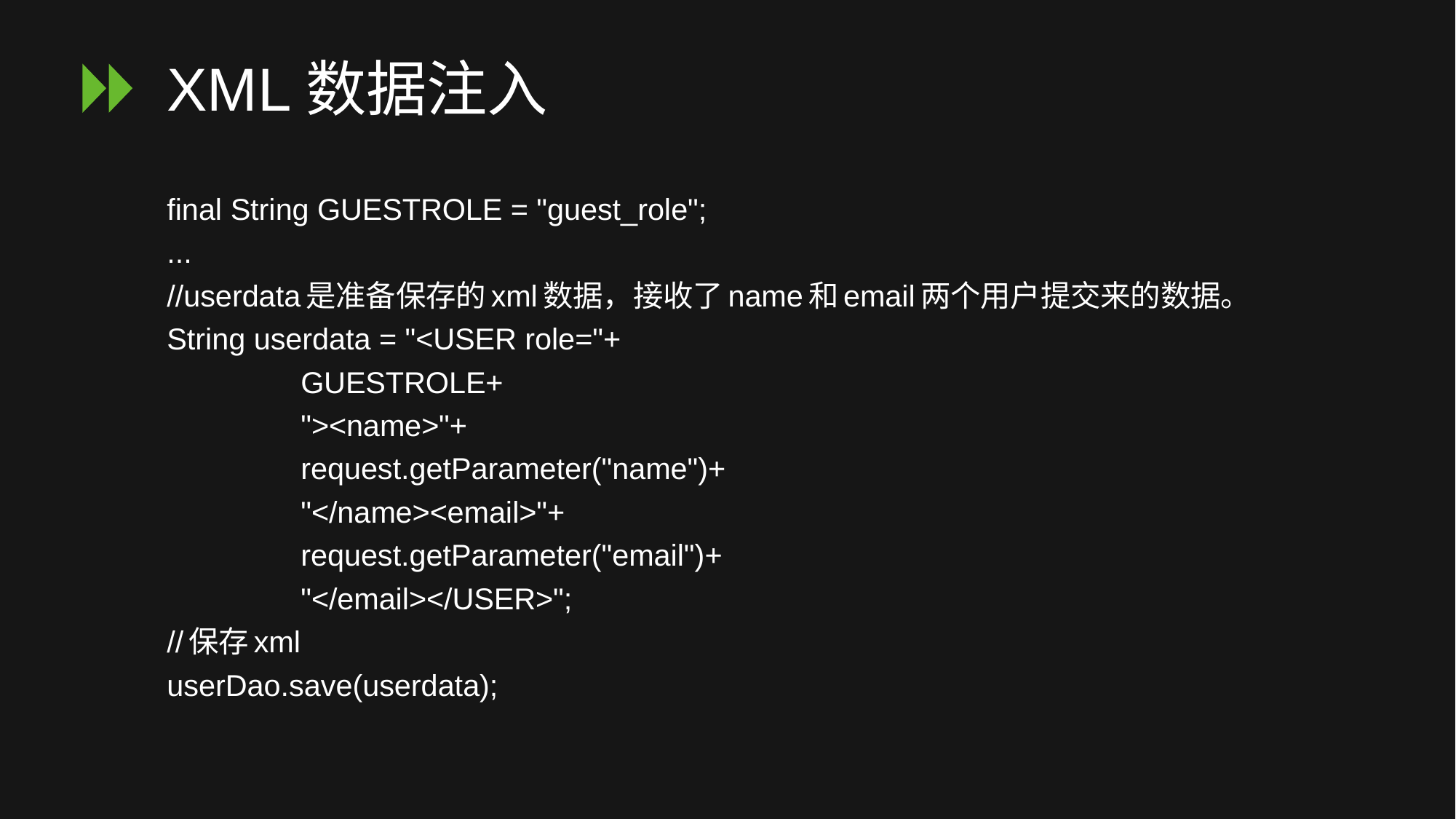

# XML数据注入
final String GUESTROLE = "guest_role";
...
//userdata是准备保存的xml数据，接收了name和email两个用户提交来的数据。
String userdata = "<USER role="+
                GUESTROLE+
                "><name>"+
                request.getParameter("name")+
                "</name><email>"+
                request.getParameter("email")+
                "</email></USER>";
//保存xml
userDao.save(userdata);